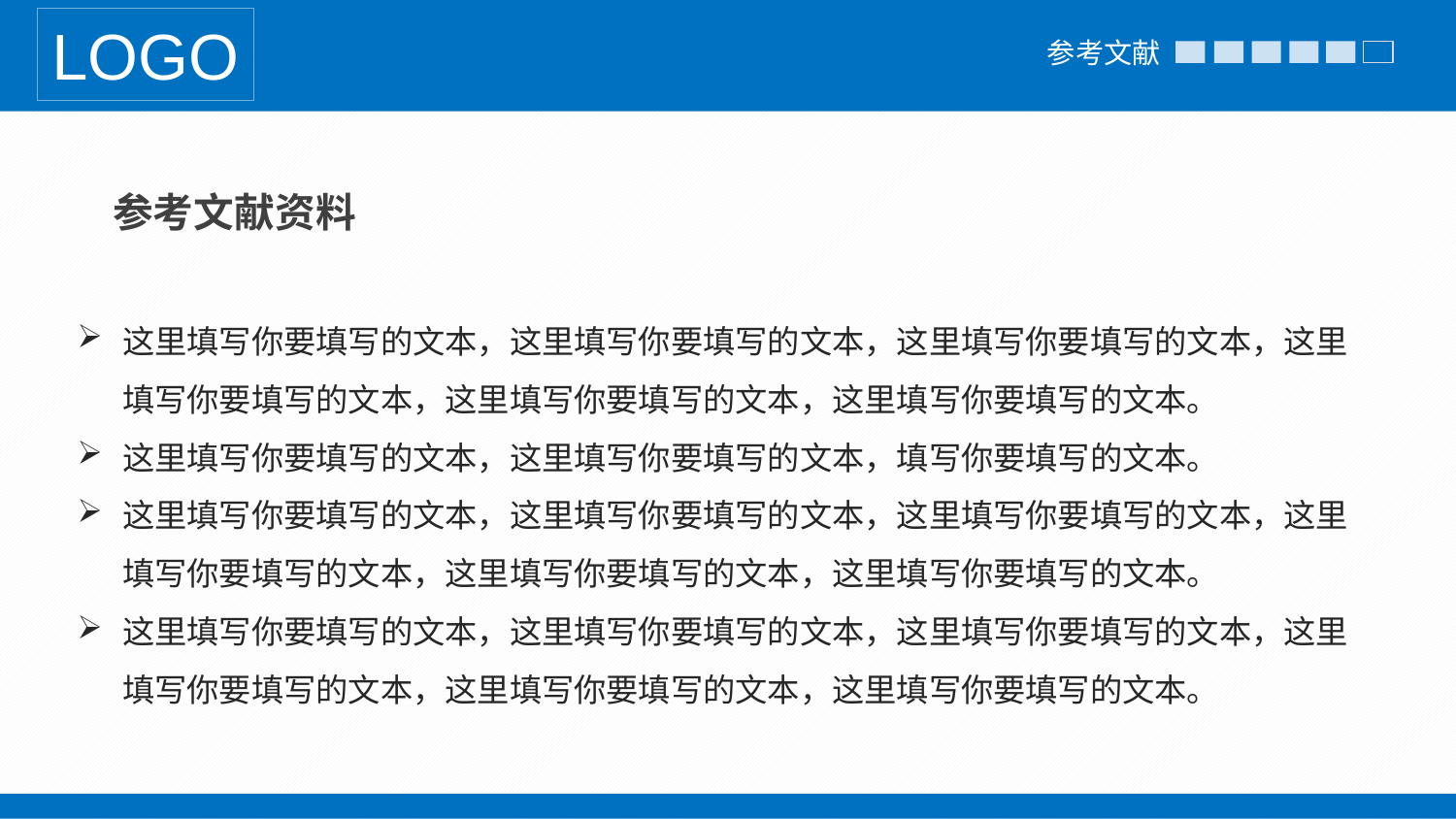

LOGO
参考文献资料
这里填写你要填写的文本，这里填写你要填写的文本，这里填写你要填写的文本，这里填写你要填写的文本，这里填写你要填写的文本，这里填写你要填写的文本。
这里填写你要填写的文本，这里填写你要填写的文本，填写你要填写的文本。
这里填写你要填写的文本，这里填写你要填写的文本，这里填写你要填写的文本，这里填写你要填写的文本，这里填写你要填写的文本，这里填写你要填写的文本。
这里填写你要填写的文本，这里填写你要填写的文本，这里填写你要填写的文本，这里填写你要填写的文本，这里填写你要填写的文本，这里填写你要填写的文本。